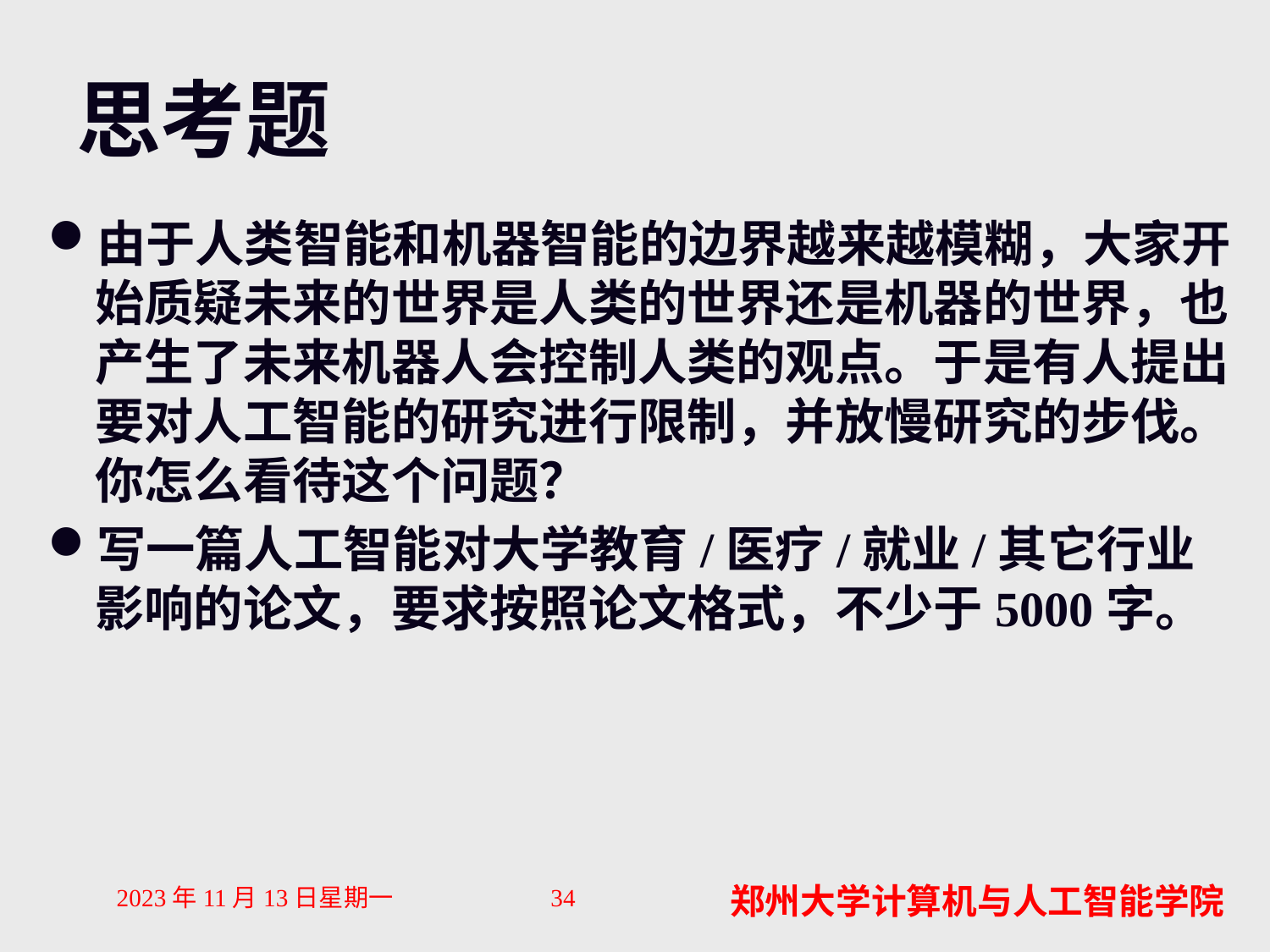

# 思考题
由于人类智能和机器智能的边界越来越模糊，大家开始质疑未来的世界是人类的世界还是机器的世界，也产生了未来机器人会控制人类的观点。于是有人提出要对人工智能的研究进行限制，并放慢研究的步伐。你怎么看待这个问题？
写一篇人工智能对大学教育/医疗/就业/其它行业影响的论文，要求按照论文格式，不少于5000字。